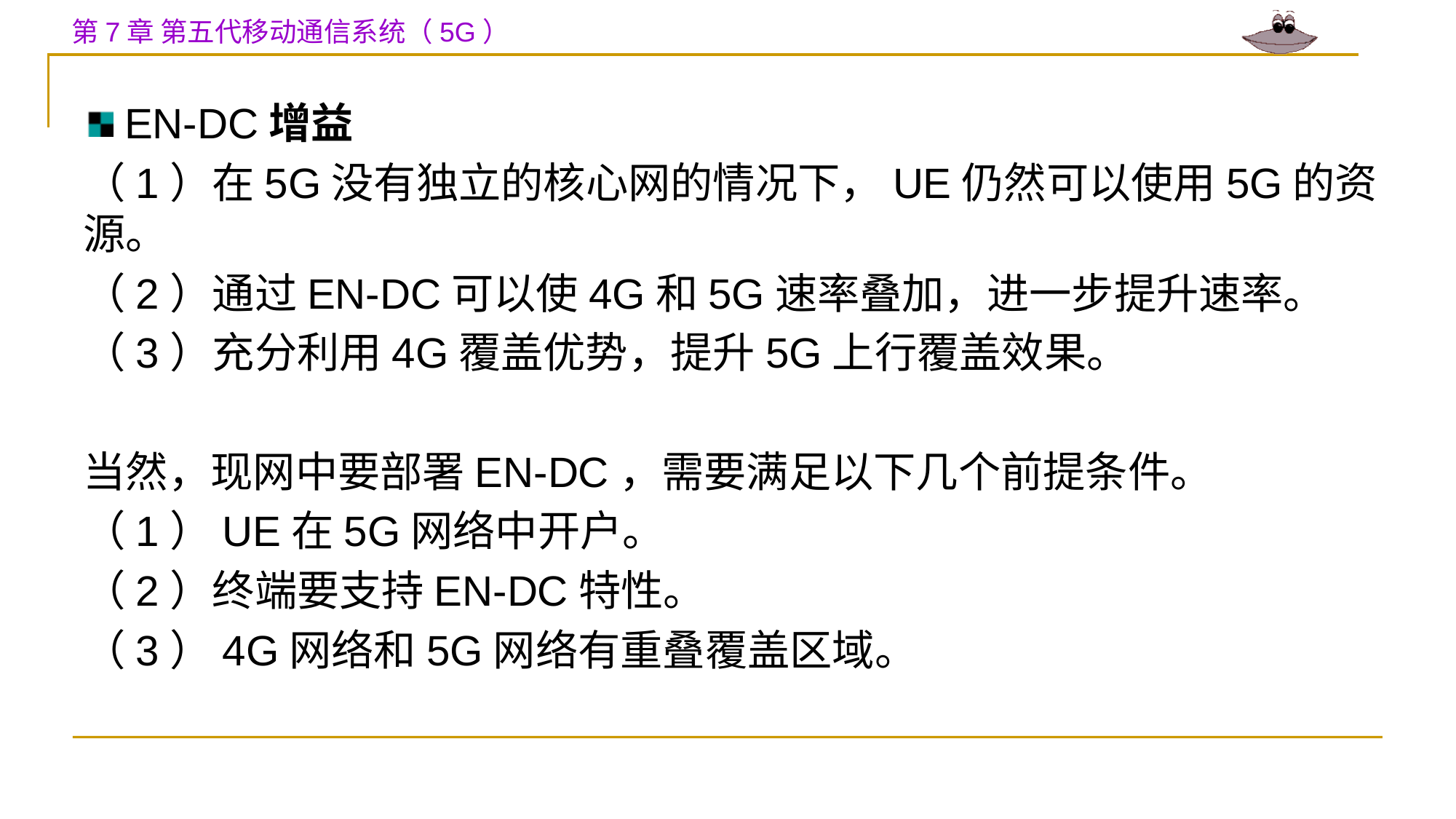

EN-DC增益
（1）在5G没有独立的核心网的情况下，UE仍然可以使用5G的资源。
（2）通过EN-DC可以使4G和5G速率叠加，进一步提升速率。
（3）充分利用4G覆盖优势，提升5G上行覆盖效果。

当然，现网中要部署EN-DC，需要满足以下几个前提条件。
（1）UE在5G网络中开户。
（2）终端要支持EN-DC特性。
（3）4G网络和5G网络有重叠覆盖区域。